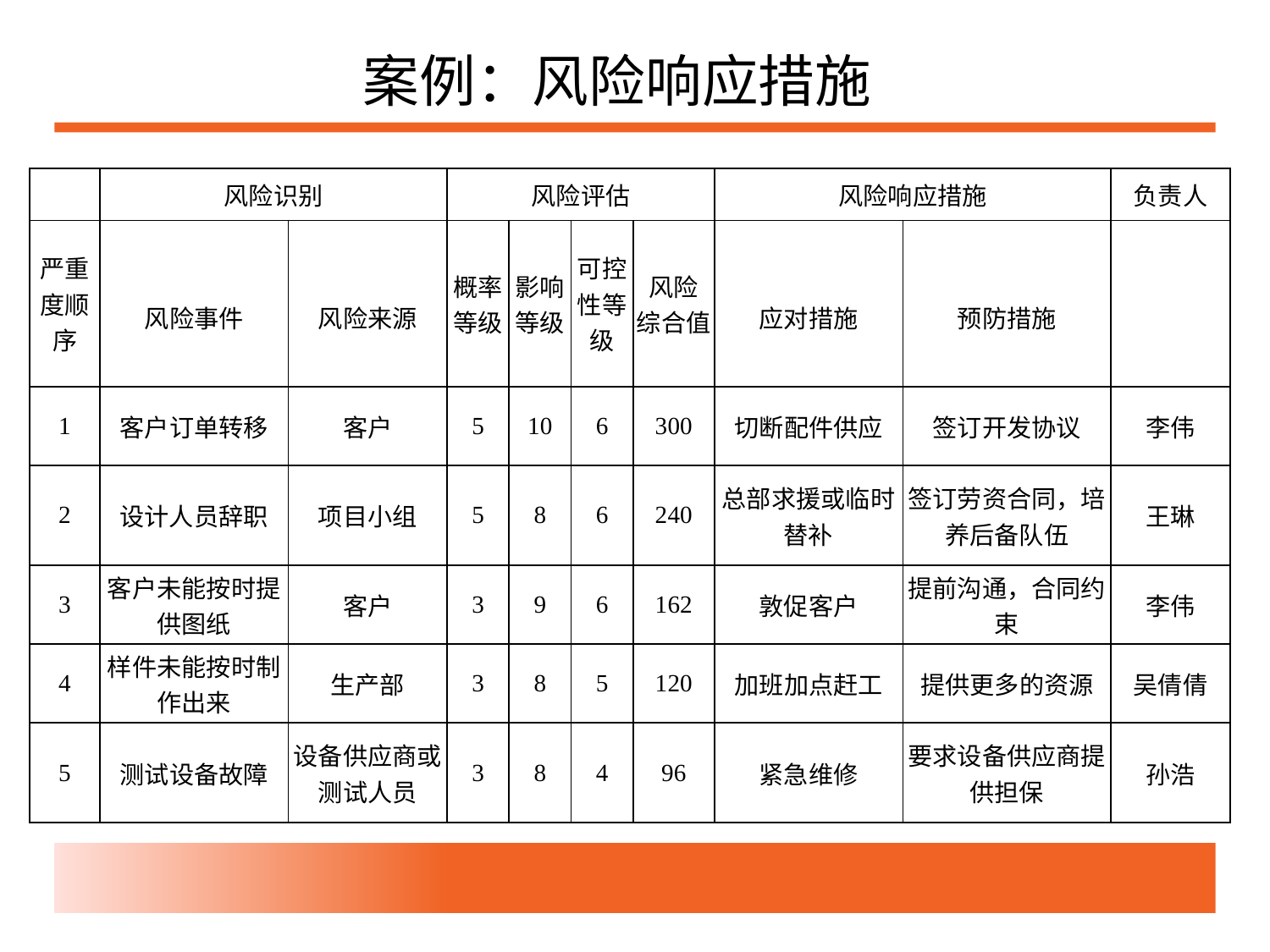

# 案例：风险响应措施
|  | 风险识别 |  | 风险评估 |  |  |  | 风险响应措施 |  | 负责人 |
| --- | --- | --- | --- | --- | --- | --- | --- | --- | --- |
| 严重度顺序 | 风险事件 | 风险来源 | 概率等级 | 影响 等级 | 可控性等级 | 风险 综合值 | 应对措施 | 预防措施 |  |
| 1 | 客户订单转移 | 客户 | 5 | 10 | 6 | 300 | 切断配件供应 | 签订开发协议 | 李伟 |
| 2 | 设计人员辞职 | 项目小组 | 5 | 8 | 6 | 240 | 总部求援或临时替补 | 签订劳资合同，培养后备队伍 | 王琳 |
| 3 | 客户未能按时提供图纸 | 客户 | 3 | 9 | 6 | 162 | 敦促客户 | 提前沟通，合同约束 | 李伟 |
| 4 | 样件未能按时制作出来 | 生产部 | 3 | 8 | 5 | 120 | 加班加点赶工 | 提供更多的资源 | 吴倩倩 |
| 5 | 测试设备故障 | 设备供应商或测试人员 | 3 | 8 | 4 | 96 | 紧急维修 | 要求设备供应商提供担保 | 孙浩 |